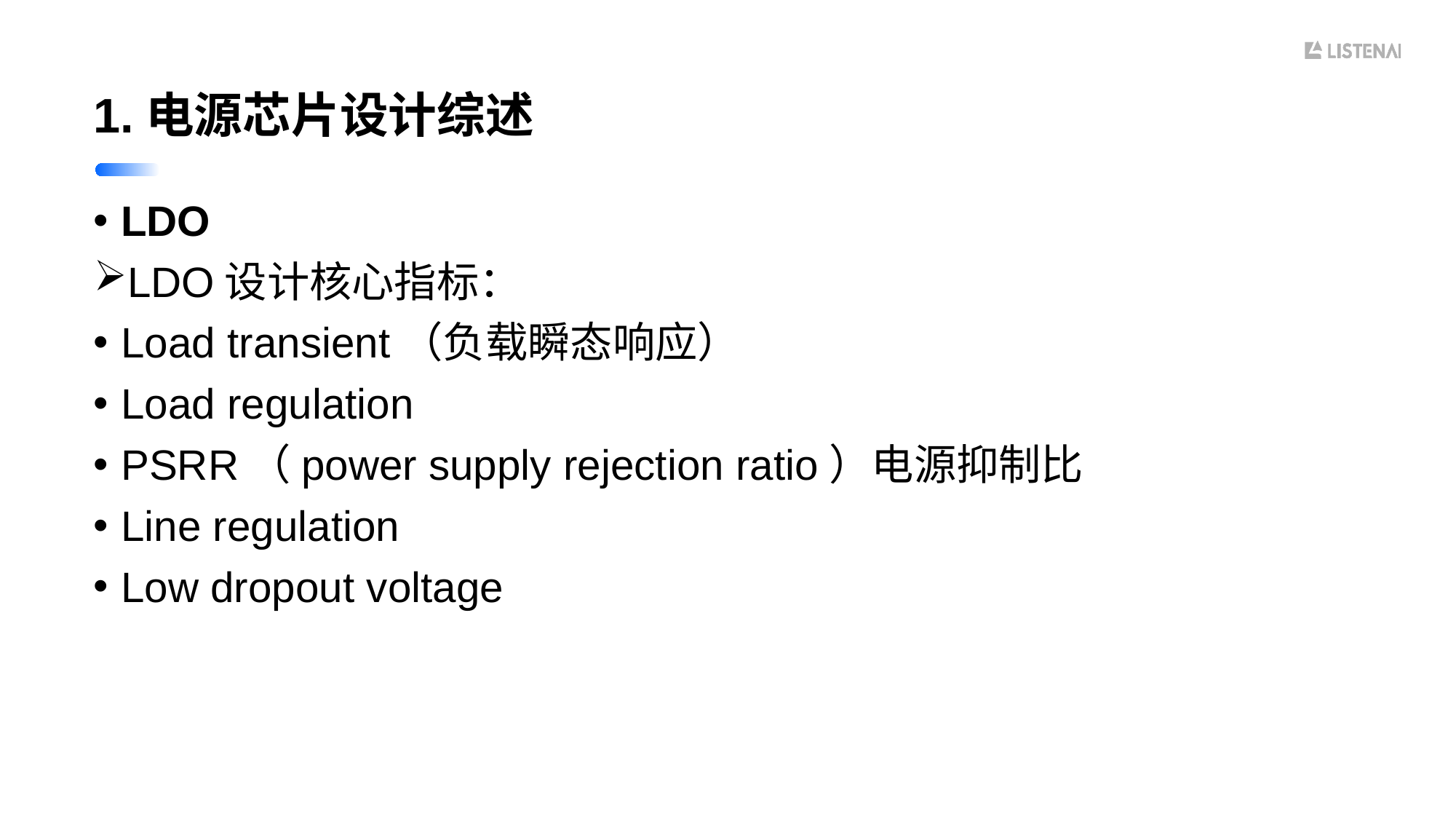

# 1.电源芯片设计综述
LDO
LDO设计核心指标：
Load transient（负载瞬态响应）
Load regulation
PSRR（power supply rejection ratio）电源抑制比
Line regulation
Low dropout voltage